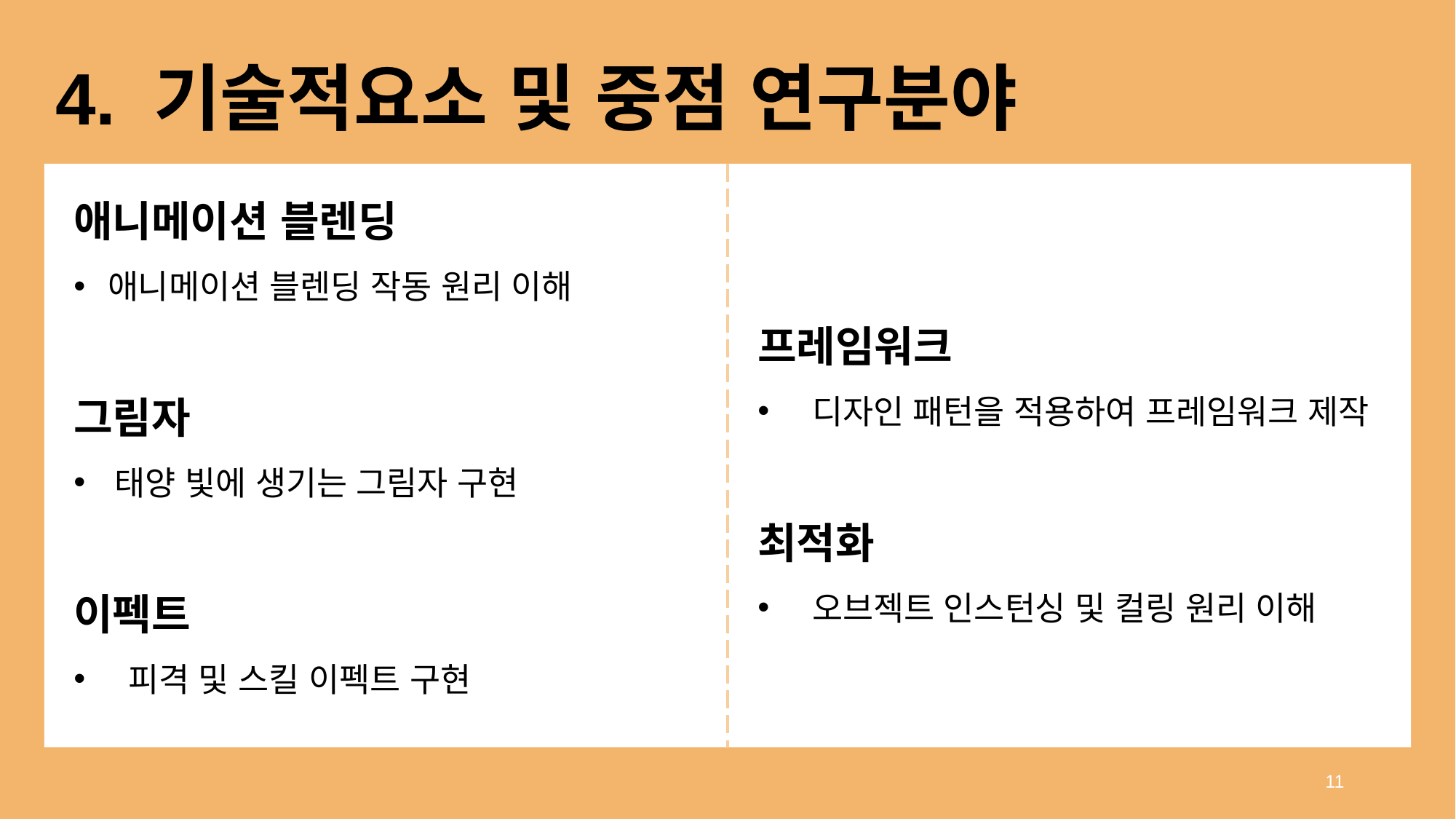

4. 기술적요소 및 중점 연구분야

애니메이션 블렌딩
애니메이션 블렌딩 작동 원리 이해

그림자
태양 빛에 생기는 그림자 구현

이펙트
피격 및 스킬 이펙트 구현

프레임워크
디자인 패턴을 적용하여 프레임워크 제작

최적화
오브젝트 인스턴싱 및 컬링 원리 이해
11